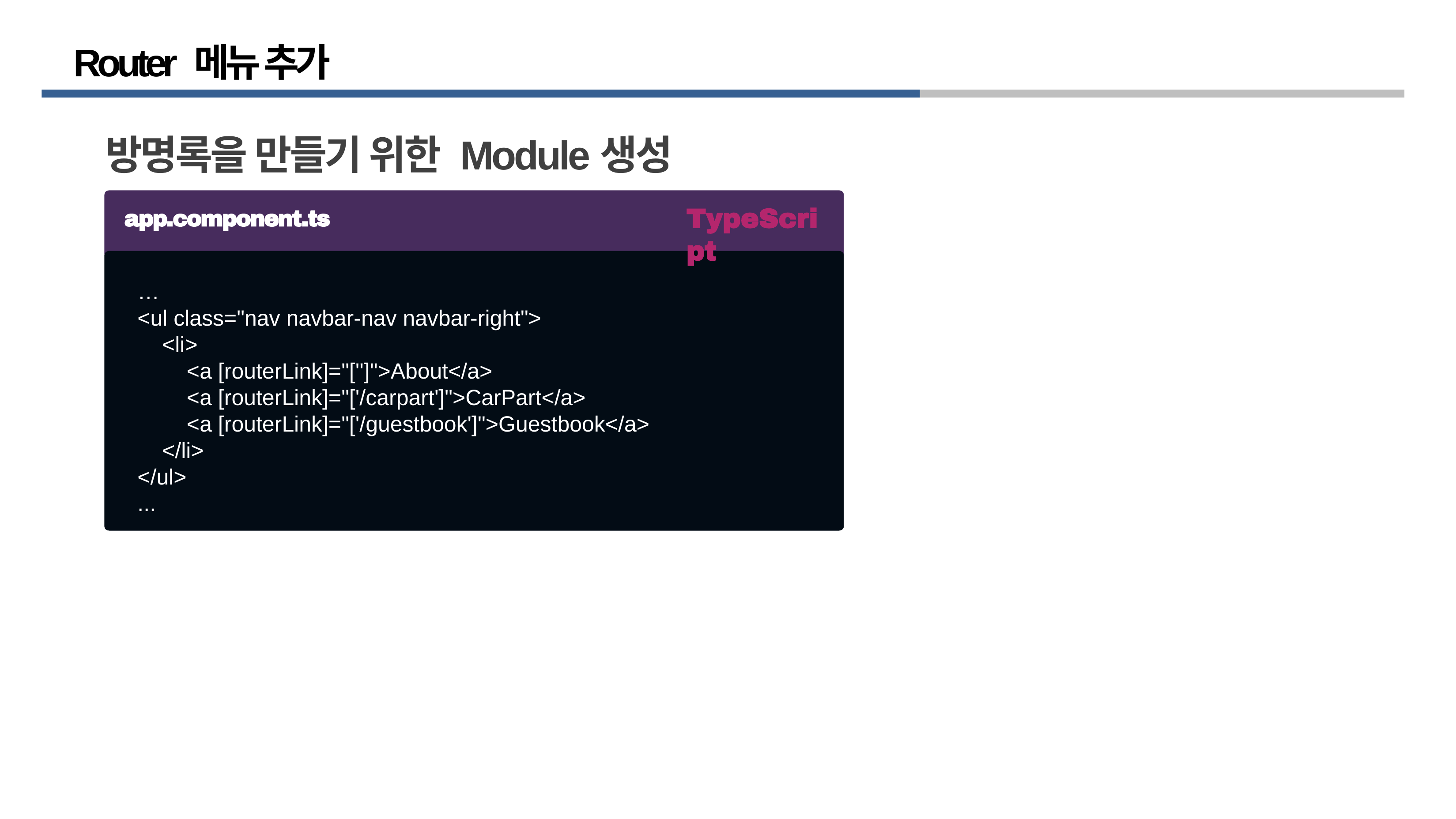

# Router 메뉴 추가
방명록을 만들기 위한 Module생성

TypeScript
app.component.ts
…
<ul class="nav navbar-nav navbar-right">
    <li>
        <a [routerLink]="['']">About</a>
        <a [routerLink]="['/carpart']">CarPart</a>
        <a [routerLink]="['/guestbook']">Guestbook</a>
    </li>
</ul>
...